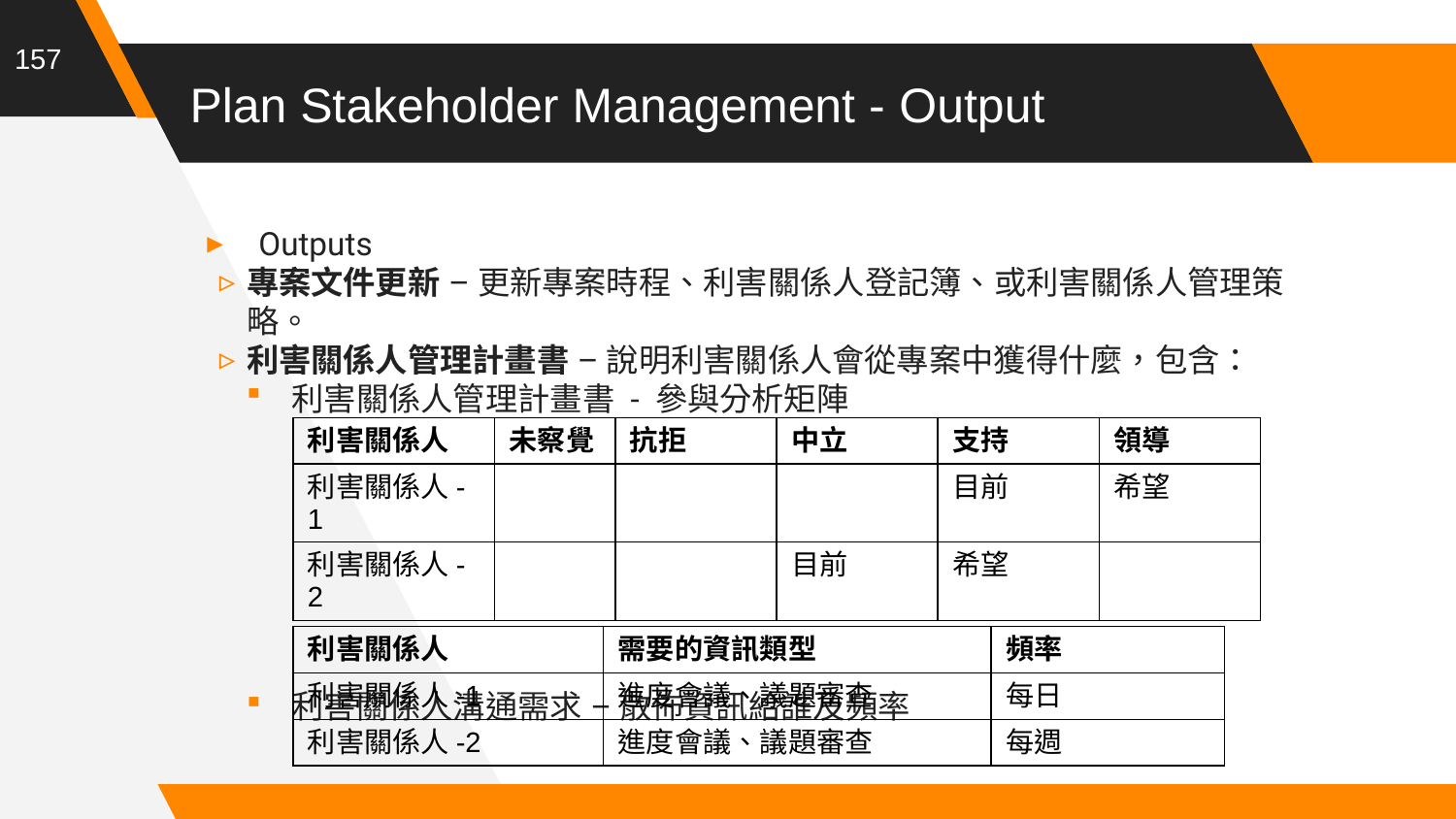

157
# Plan Stakeholder Management - Output
Outputs
專案文件更新 – 更新專案時程、利害關係人登記簿、或利害關係人管理策略。
利害關係人管理計畫書 – 說明利害關係人會從專案中獲得什麼，包含：
利害關係人管理計畫書 - 參與分析矩陣

利害關係人溝通需求 – 散佈資訊給誰及頻率

| 利害關係人 | 未察覺 | 抗拒 | 中立 | 支持 | 領導 |
| --- | --- | --- | --- | --- | --- |
| 利害關係人-1 |  |  |  | 目前 | 希望 |
| 利害關係人-2 |  |  | 目前 | 希望 |  |
| 利害關係人 | 需要的資訊類型 | 頻率 |
| --- | --- | --- |
| 利害關係人-1 | 進度會議、議題審查 | 每日 |
| 利害關係人-2 | 進度會議、議題審查 | 每週 |